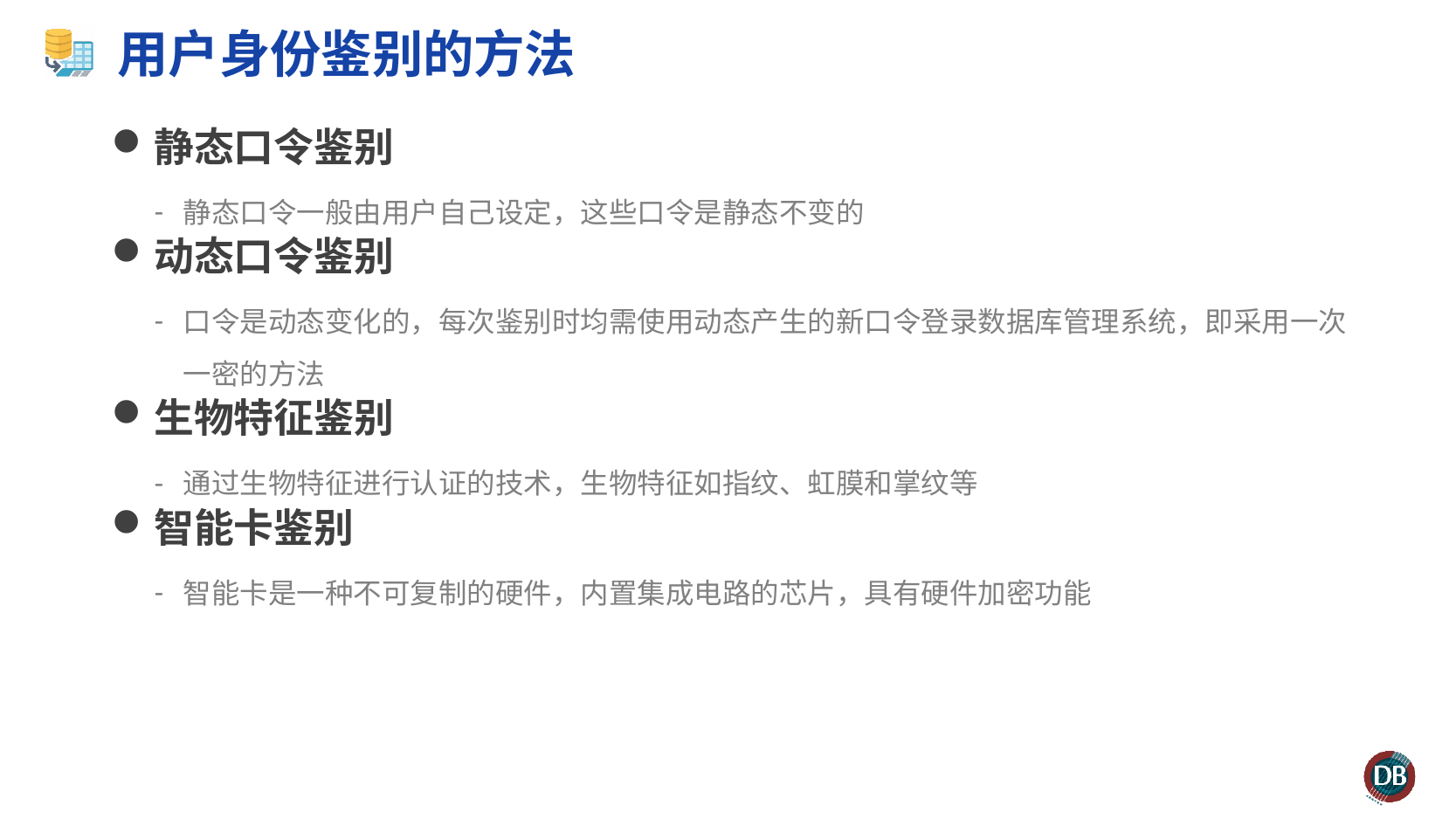

# 用户身份鉴别的方法
静态口令鉴别
静态口令一般由用户自己设定，这些口令是静态不变的
动态口令鉴别
口令是动态变化的，每次鉴别时均需使用动态产生的新口令登录数据库管理系统，即采用一次一密的方法
生物特征鉴别
通过生物特征进行认证的技术，生物特征如指纹、虹膜和掌纹等
智能卡鉴别
智能卡是一种不可复制的硬件，内置集成电路的芯片，具有硬件加密功能